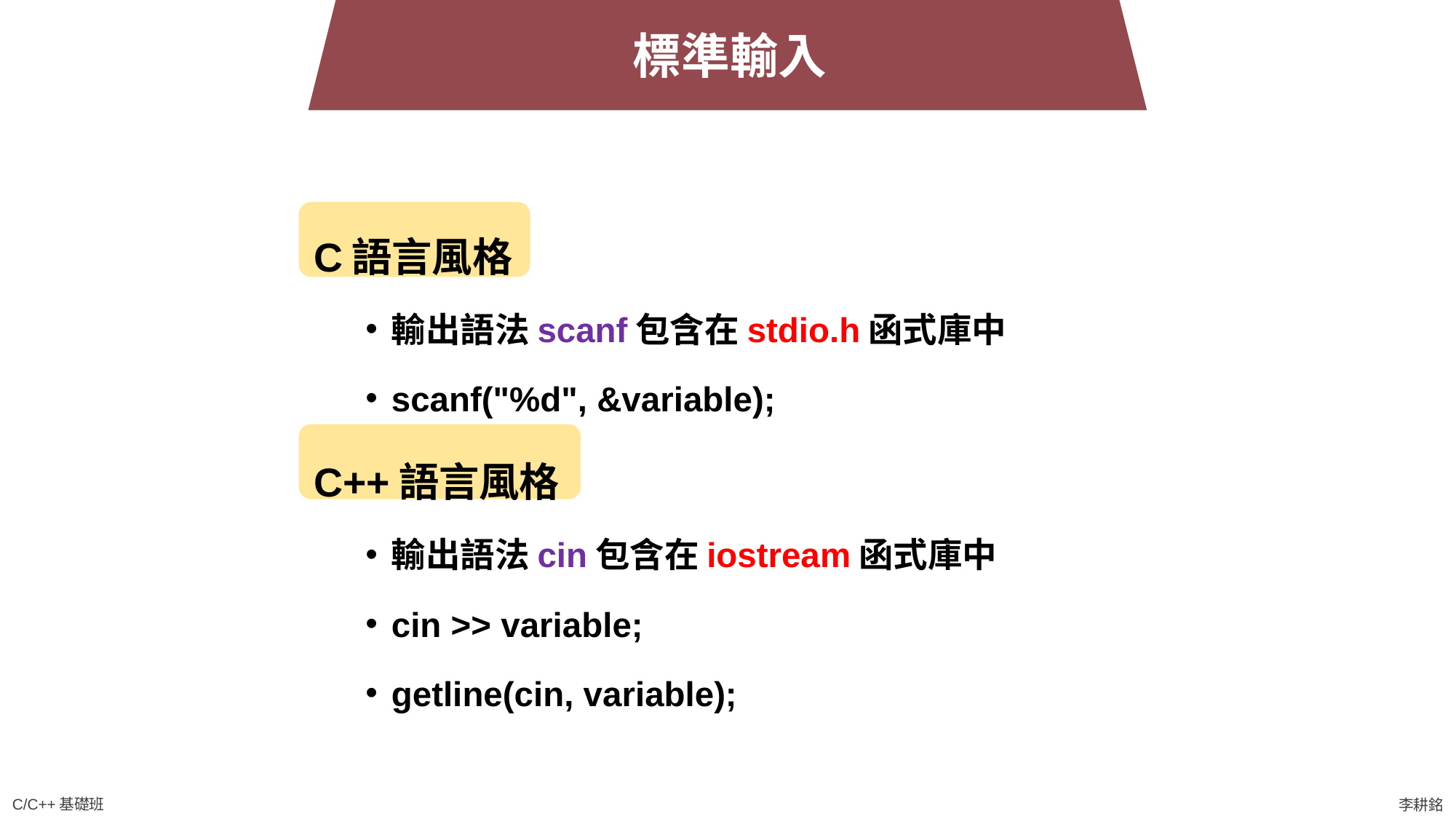

標準輸入

C語言風格
輸出語法scanf包含在stdio.h函式庫中
scanf("%d", &variable);
C++語言風格
輸出語法cin包含在iostream函式庫中
cin >> variable;
getline(cin, variable);

C/C++基礎班
李耕銘